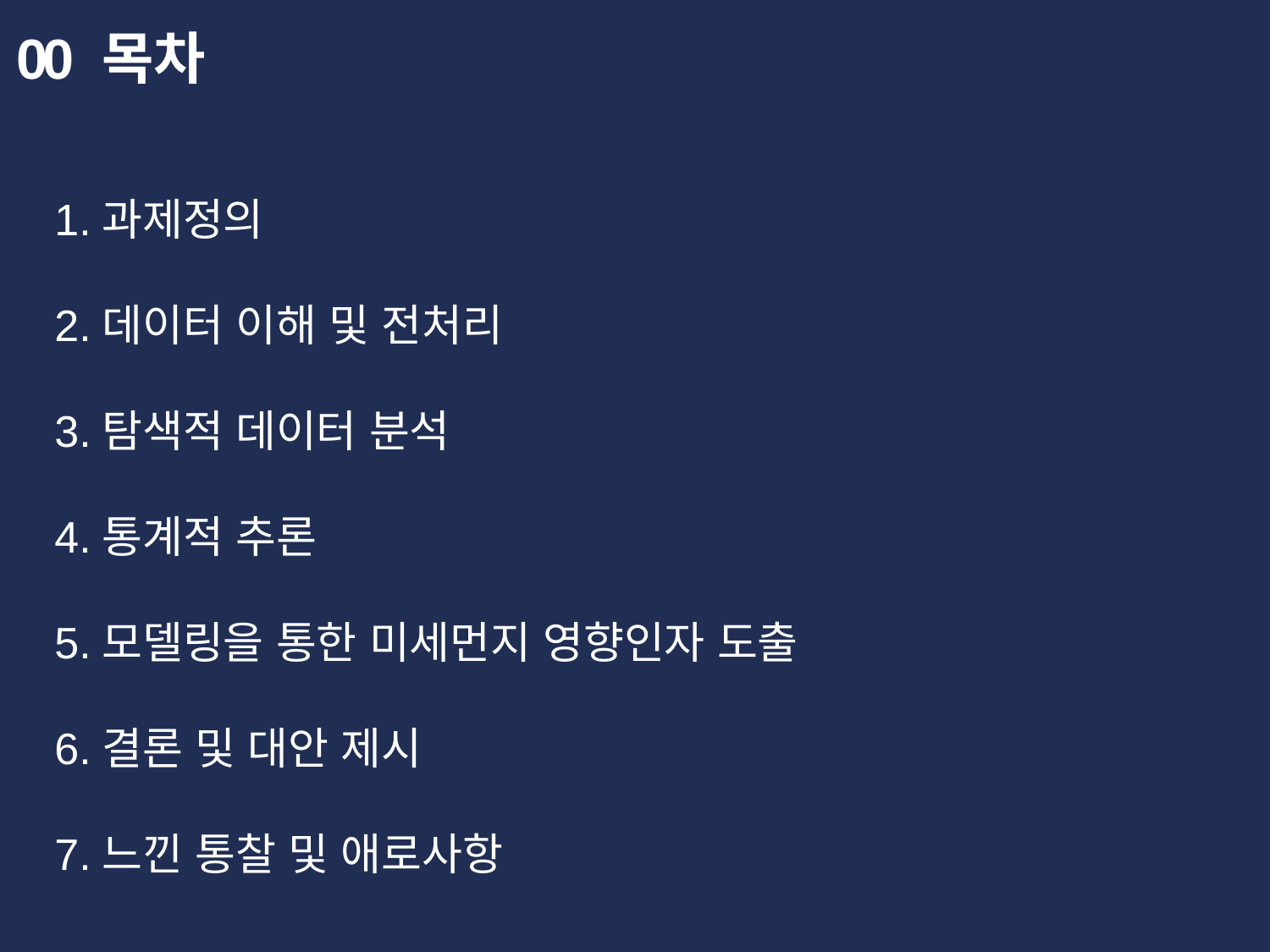

00
목차
과제정의

데이터 이해 및 전처리

탐색적 데이터 분석

통계적 추론

모델링을 통한 미세먼지 영향인자 도출

결론 및 대안 제시

느낀 통찰 및 애로사항